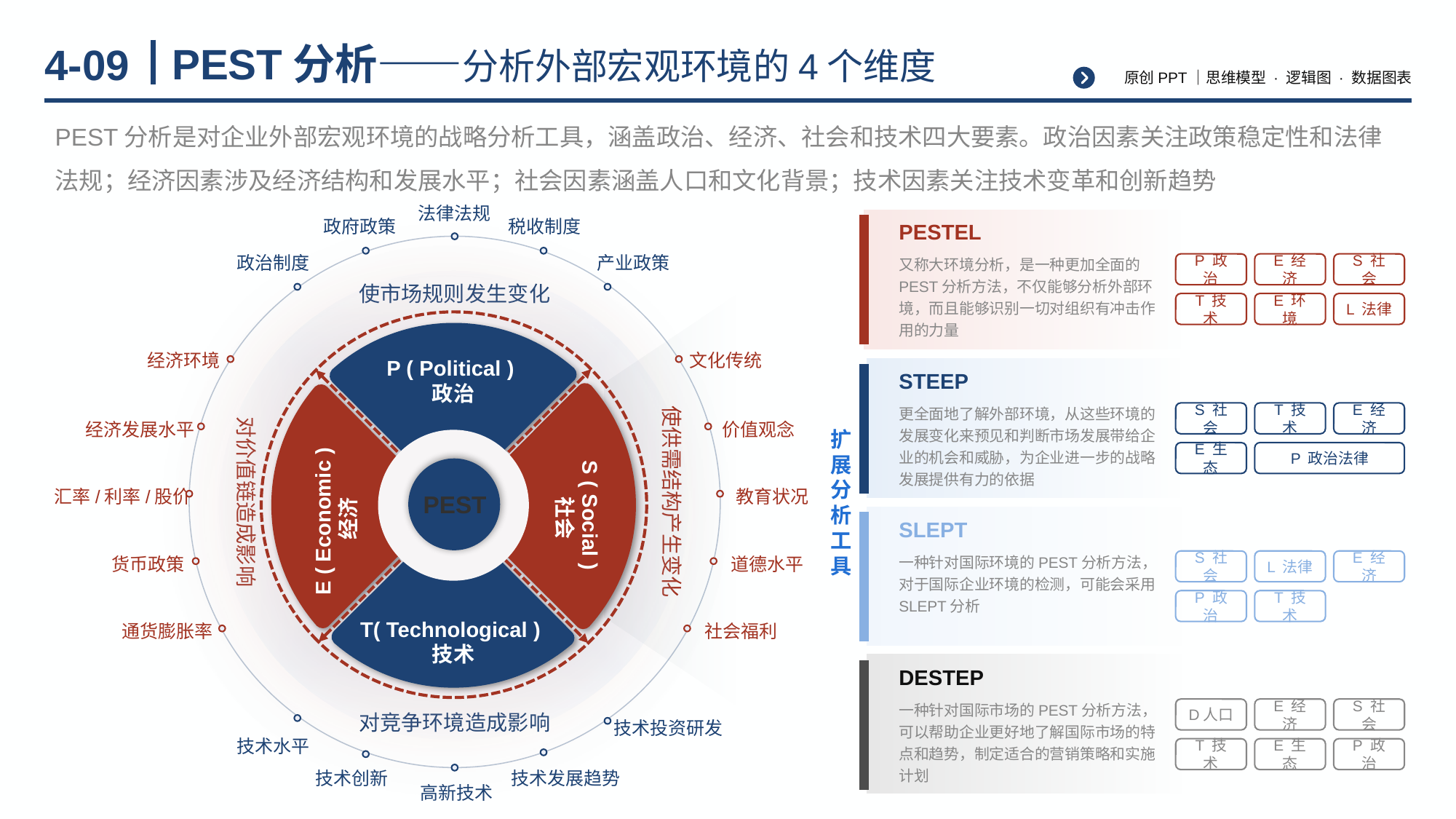

# PEST分析——分析外部宏观环境的4个维度
4-09
PEST分析是对企业外部宏观环境的战略分析工具，涵盖政治、经济、社会和技术四大要素。政治因素关注政策稳定性和法律法规；经济因素涉及经济结构和发展水平；社会因素涵盖人口和文化背景；技术因素关注技术变革和创新趋势
法律法规
政府政策
税收制度

政治制度
产业政策

使市场规则发生变化

经济环境

文化传统
P ( Political )
政治

对价值链造成影响
使供需结构产生变化
经济发展水平
价值观念

汇率/利率/股价
教育状况
PEST
E ( Economic )
经济
S ( Social )
社会

货币政策

道德水平

通货膨胀率
T( Technological )
技术
社会福利

对竞争环境造成影响
技术投资研发

技术水平

技术创新
技术发展趋势

高新技术

PESTEL
又称大环境分析，是一种更加全面的PEST分析方法，不仅能够分析外部环境，而且能够识别一切对组织有冲击作用的力量
P 政治
E 经济
S 社会
T 技术
E 环境
L 法律

STEEP
更全面地了解外部环境，从这些环境的发展变化来预见和判断市场发展带给企业的机会和威胁，为企业进一步的战略发展提供有力的依据
S 社会
T 技术
E 经济
E 生态
P 政治法律

扩展分析工具

SLEPT
一种针对国际环境的PEST分析方法，对于国际企业环境的检测，可能会采用SLEPT分析
S 社会
L 法律
E 经济
P 政治
T 技术

DESTEP
一种针对国际市场的PEST分析方法，可以帮助企业更好地了解国际市场的特点和趋势，制定适合的营销策略和实施计划
D人口
E 经济
S 社会
T 技术
E 生态
P 政治